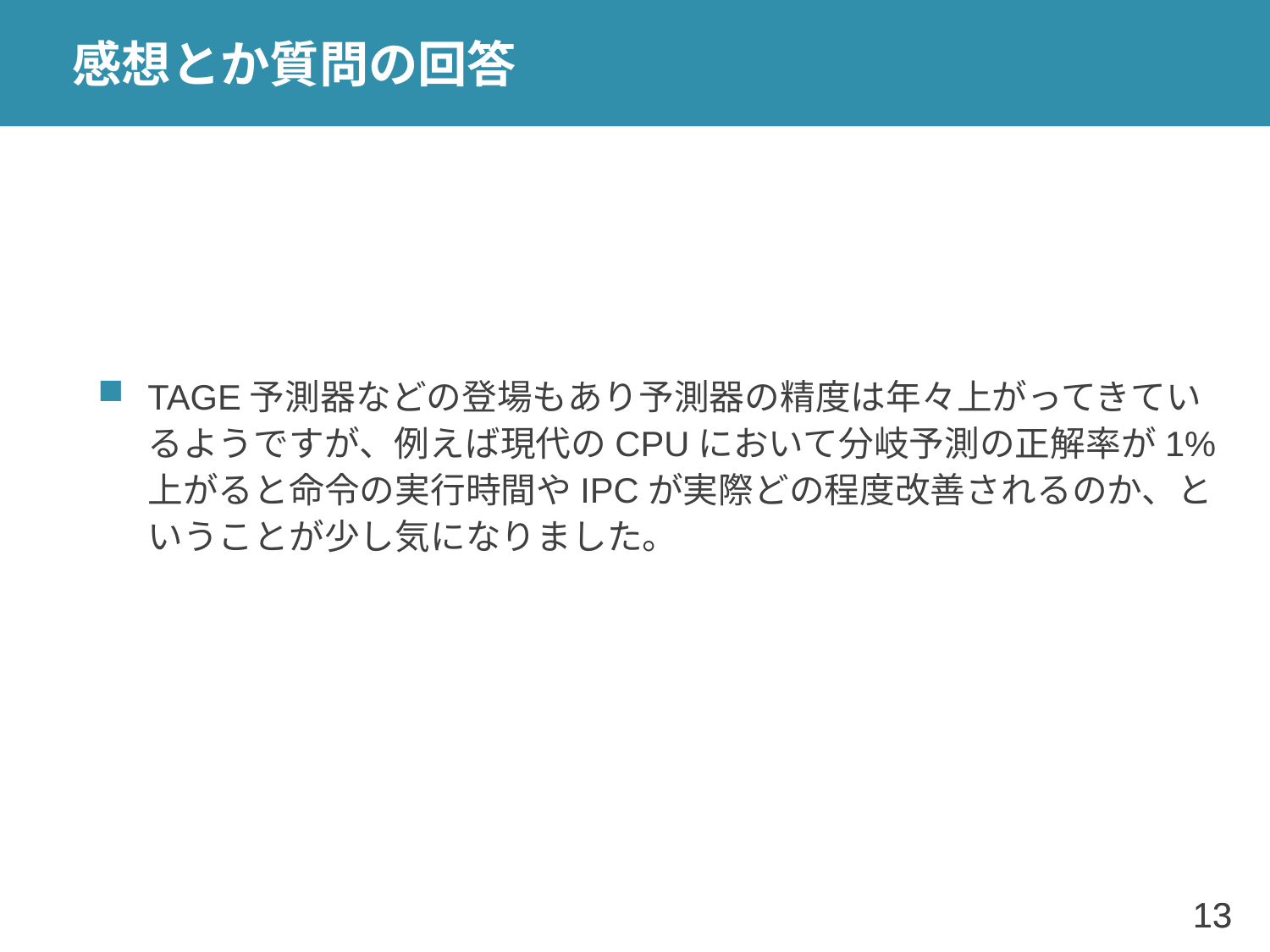

# 感想とか質問の回答
TAGE予測器などの登場もあり予測器の精度は年々上がってきているようですが、例えば現代のCPUにおいて分岐予測の正解率が1%上がると命令の実行時間やIPCが実際どの程度改善されるのか、ということが少し気になりました。